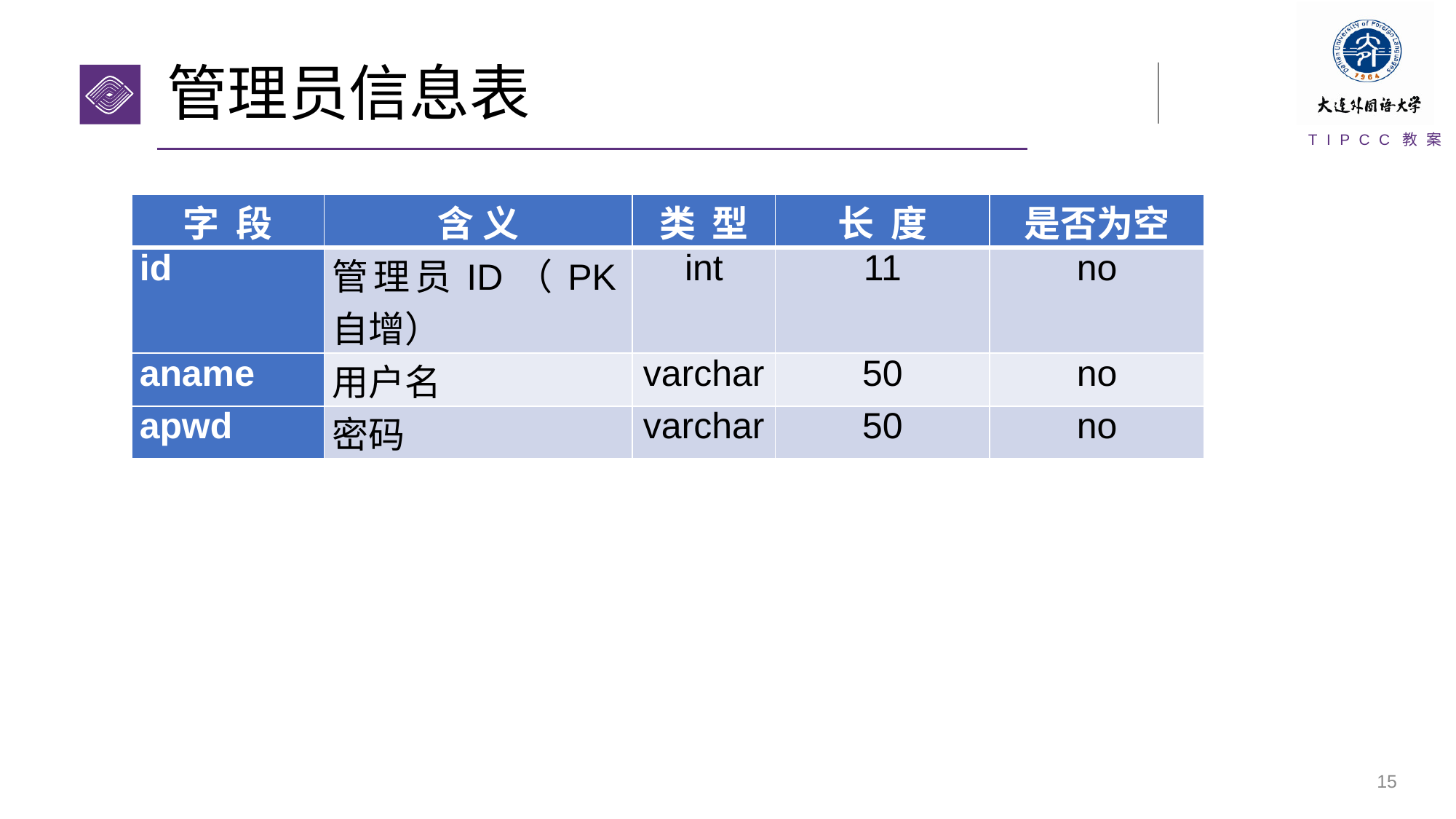

# 管理员信息表
| 字 段 | 含 义 | 类 型 | 长 度 | 是否为空 |
| --- | --- | --- | --- | --- |
| id | 管理员ID（PK自增） | int | 11 | no |
| aname | 用户名 | varchar | 50 | no |
| apwd | 密码 | varchar | 50 | no |
15